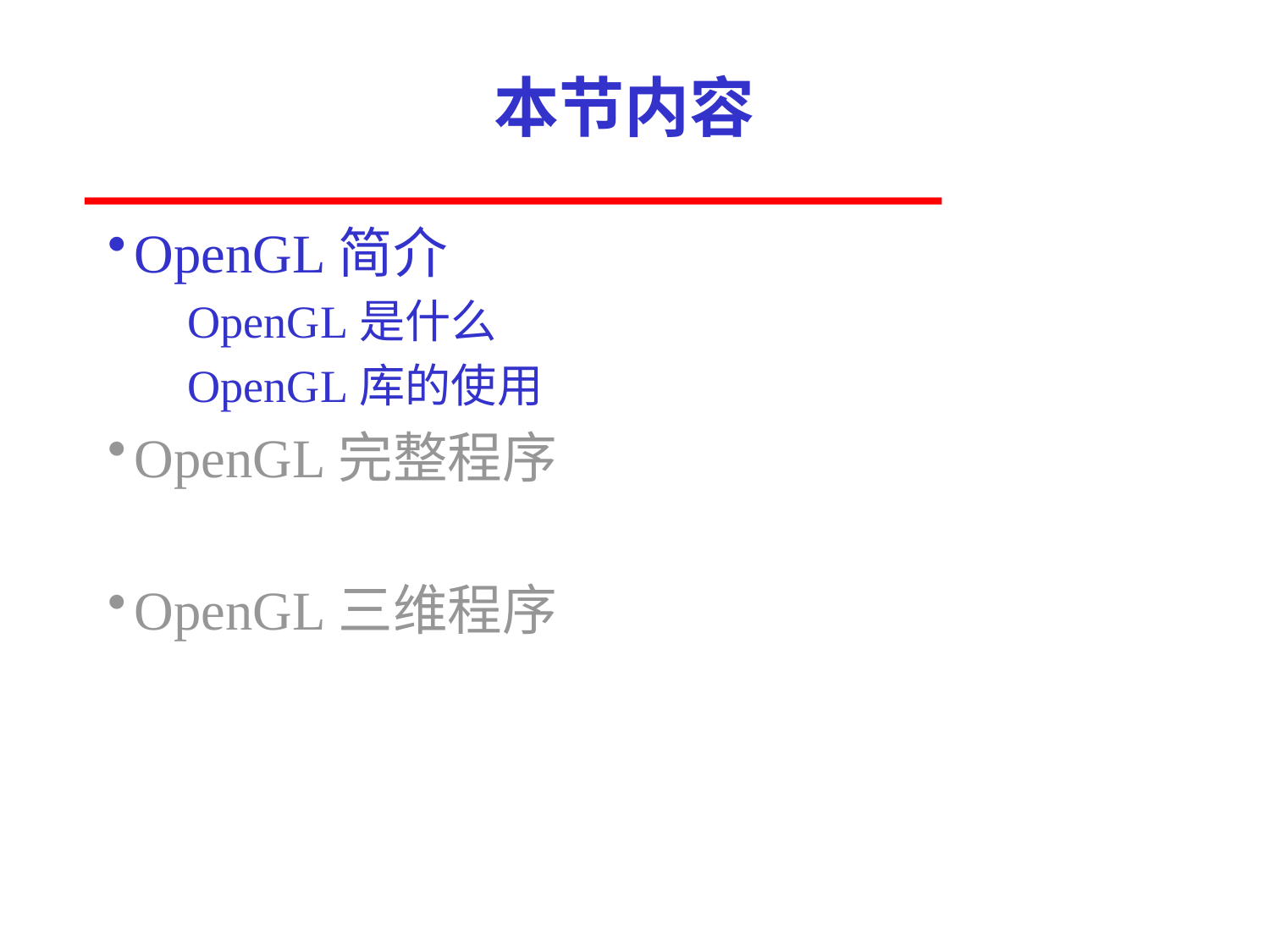

# 本节内容
OpenGL简介
OpenGL是什么
OpenGL库的使用
OpenGL完整程序

OpenGL三维程序
44